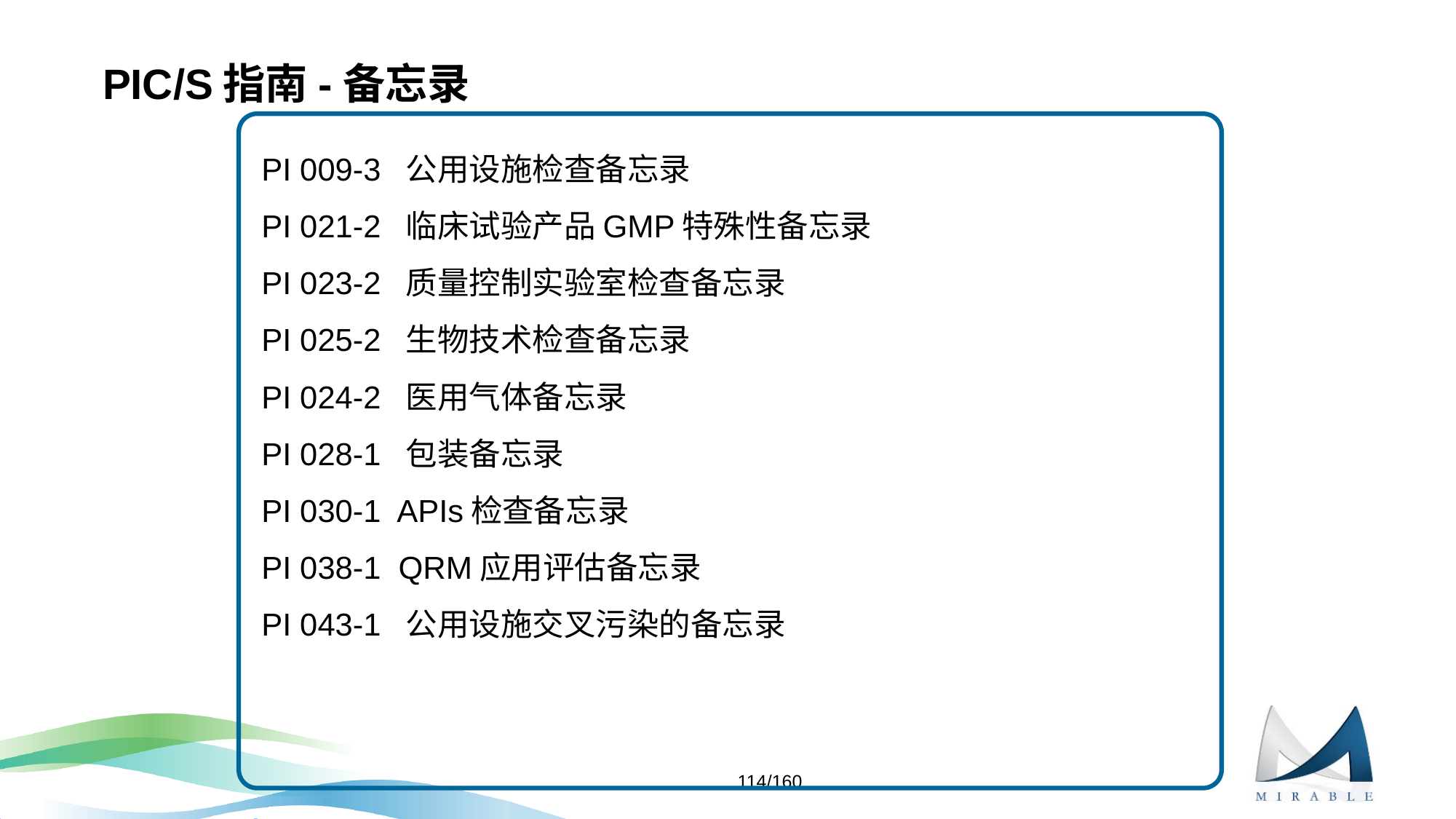

# PIC/S指南-备忘录

PI 009-3  公用设施检查备忘录
PI 021-2  临床试验产品GMP特殊性备忘录
PI 023-2  质量控制实验室检查备忘录
PI 025-2  生物技术检查备忘录
PI 024-2  医用气体备忘录
PI 028-1  包装备忘录
PI 030-1  APIs检查备忘录
PI 038-1  QRM应用评估备忘录
PI 043-1  公用设施交叉污染的备忘录
114/160